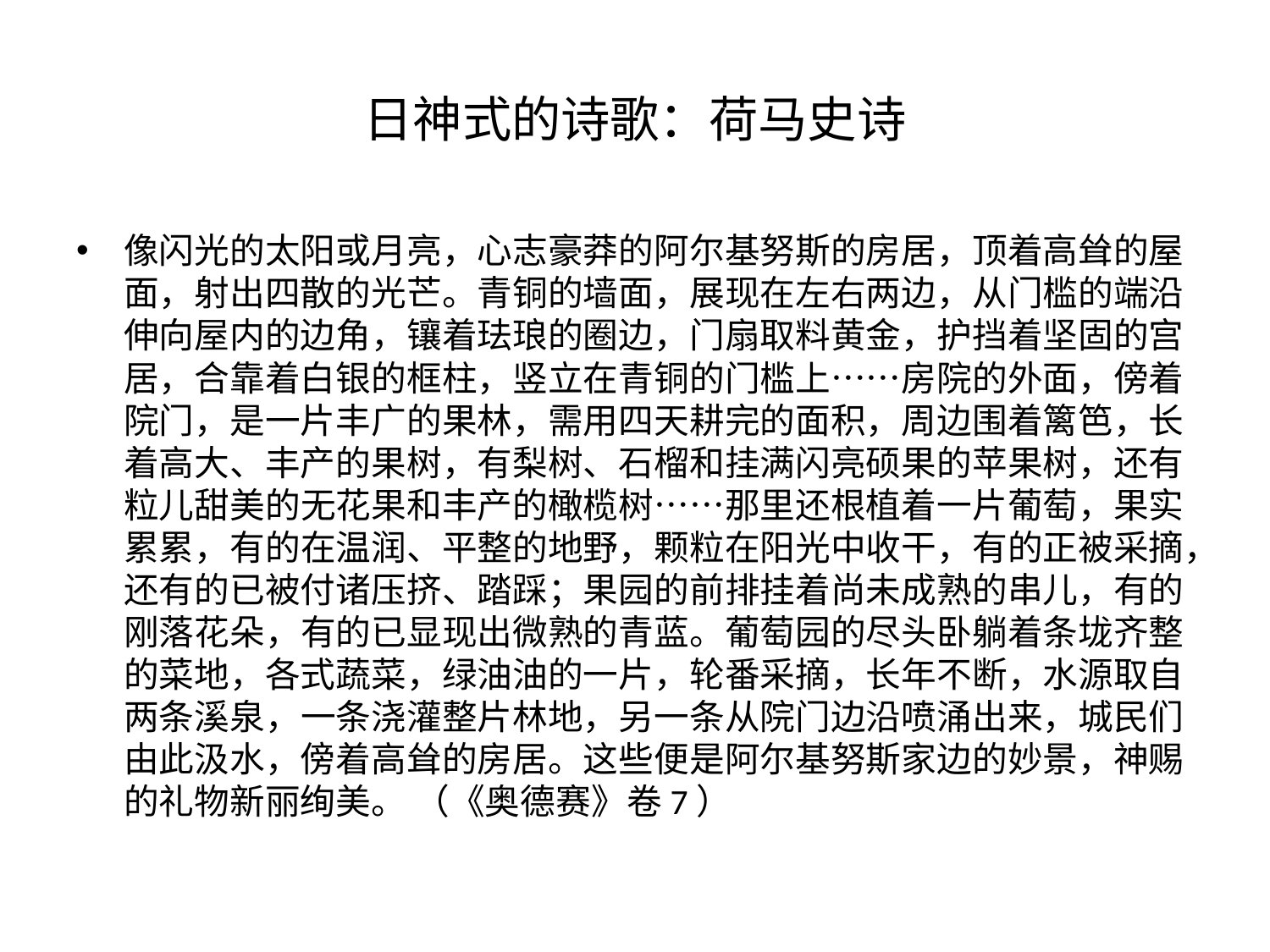

# 日神式的诗歌：荷马史诗
像闪光的太阳或月亮，心志豪莽的阿尔基努斯的房居，顶着高耸的屋面，射出四散的光芒。青铜的墙面，展现在左右两边，从门槛的端沿伸向屋内的边角，镶着珐琅的圈边，门扇取料黄金，护挡着坚固的宫居，合靠着白银的框柱，竖立在青铜的门槛上……房院的外面，傍着院门，是一片丰广的果林，需用四天耕完的面积，周边围着篱笆，长着高大、丰产的果树，有梨树、石榴和挂满闪亮硕果的苹果树，还有粒儿甜美的无花果和丰产的橄榄树……那里还根植着一片葡萄，果实累累，有的在温润、平整的地野，颗粒在阳光中收干，有的正被采摘，还有的已被付诸压挤、踏踩；果园的前排挂着尚未成熟的串儿，有的刚落花朵，有的已显现出微熟的青蓝。葡萄园的尽头卧躺着条垅齐整的菜地，各式蔬菜，绿油油的一片，轮番采摘，长年不断，水源取自两条溪泉，一条浇灌整片林地，另一条从院门边沿喷涌出来，城民们由此汲水，傍着高耸的房居。这些便是阿尔基努斯家边的妙景，神赐的礼物新丽绚美。 （《奥德赛》卷7）